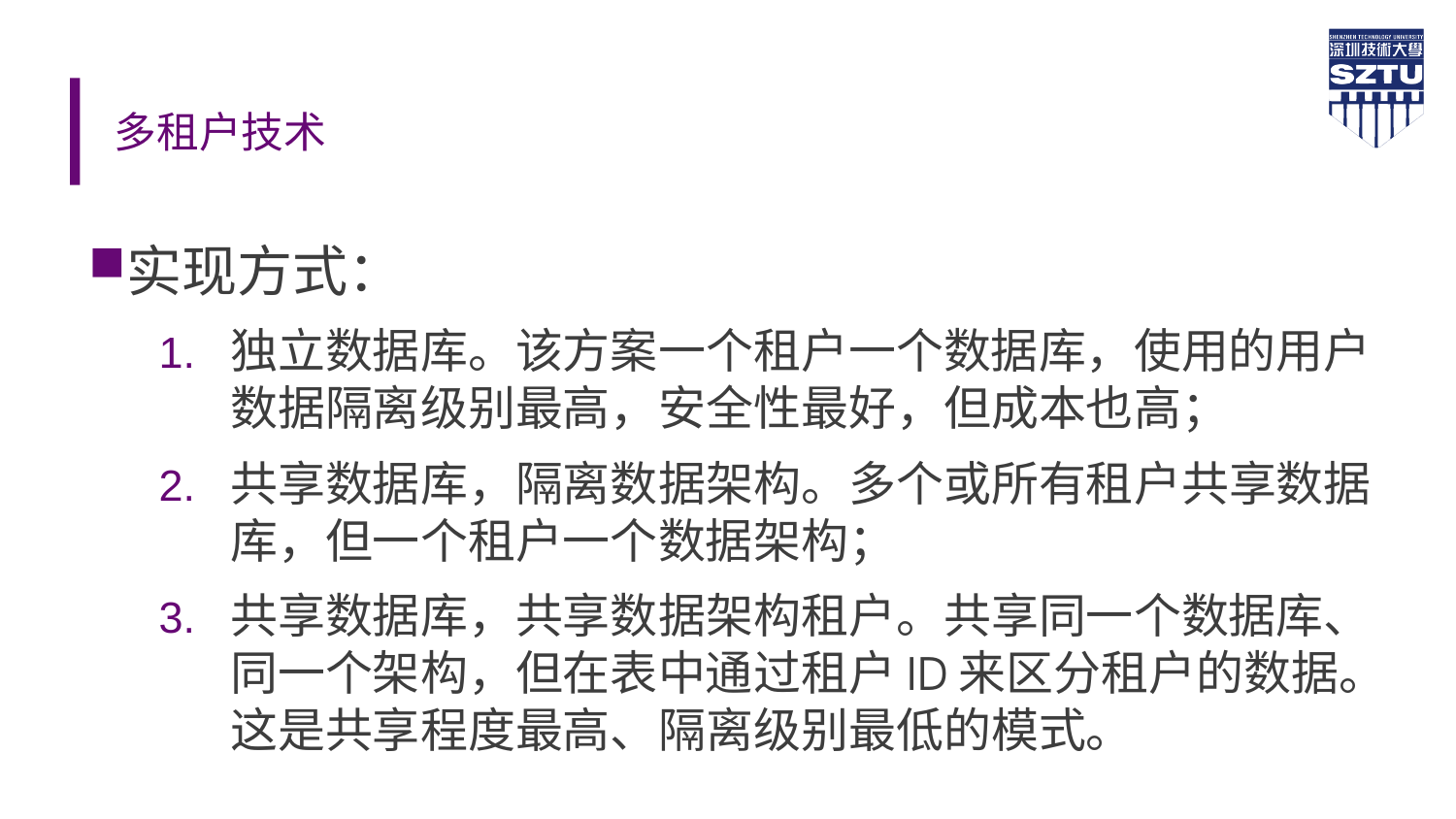

# 多租户技术
实现方式：
独立数据库。该方案一个租户一个数据库，使用的用户数据隔离级别最高，安全性最好，但成本也高；
共享数据库，隔离数据架构。多个或所有租户共享数据库，但一个租户一个数据架构；
共享数据库，共享数据架构租户。共享同一个数据库、同一个架构，但在表中通过租户ID来区分租户的数据。这是共享程度最高、隔离级别最低的模式。